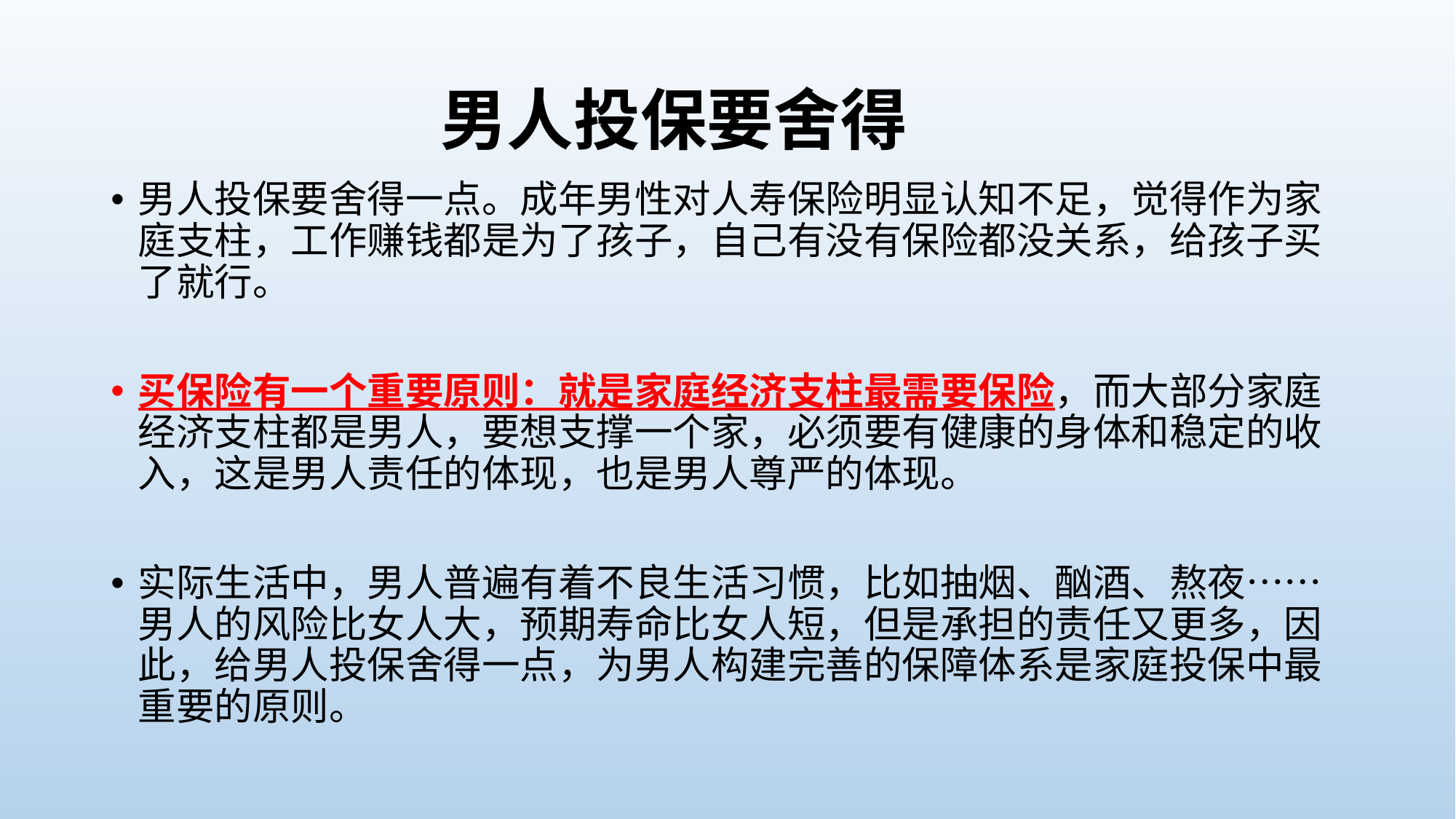

# 男人投保要舍得
男人投保要舍得一点。成年男性对人寿保险明显认知不足，觉得作为家庭支柱，工作赚钱都是为了孩子，自己有没有保险都没关系，给孩子买了就行。

买保险有一个重要原则：就是家庭经济支柱最需要保险，而大部分家庭经济支柱都是男人，要想支撑一个家，必须要有健康的身体和稳定的收入，这是男人责任的体现，也是男人尊严的体现。

实际生活中，男人普遍有着不良生活习惯，比如抽烟、酗酒、熬夜……男人的风险比女人大，预期寿命比女人短，但是承担的责任又更多，因此，给男人投保舍得一点，为男人构建完善的保障体系是家庭投保中最重要的原则。